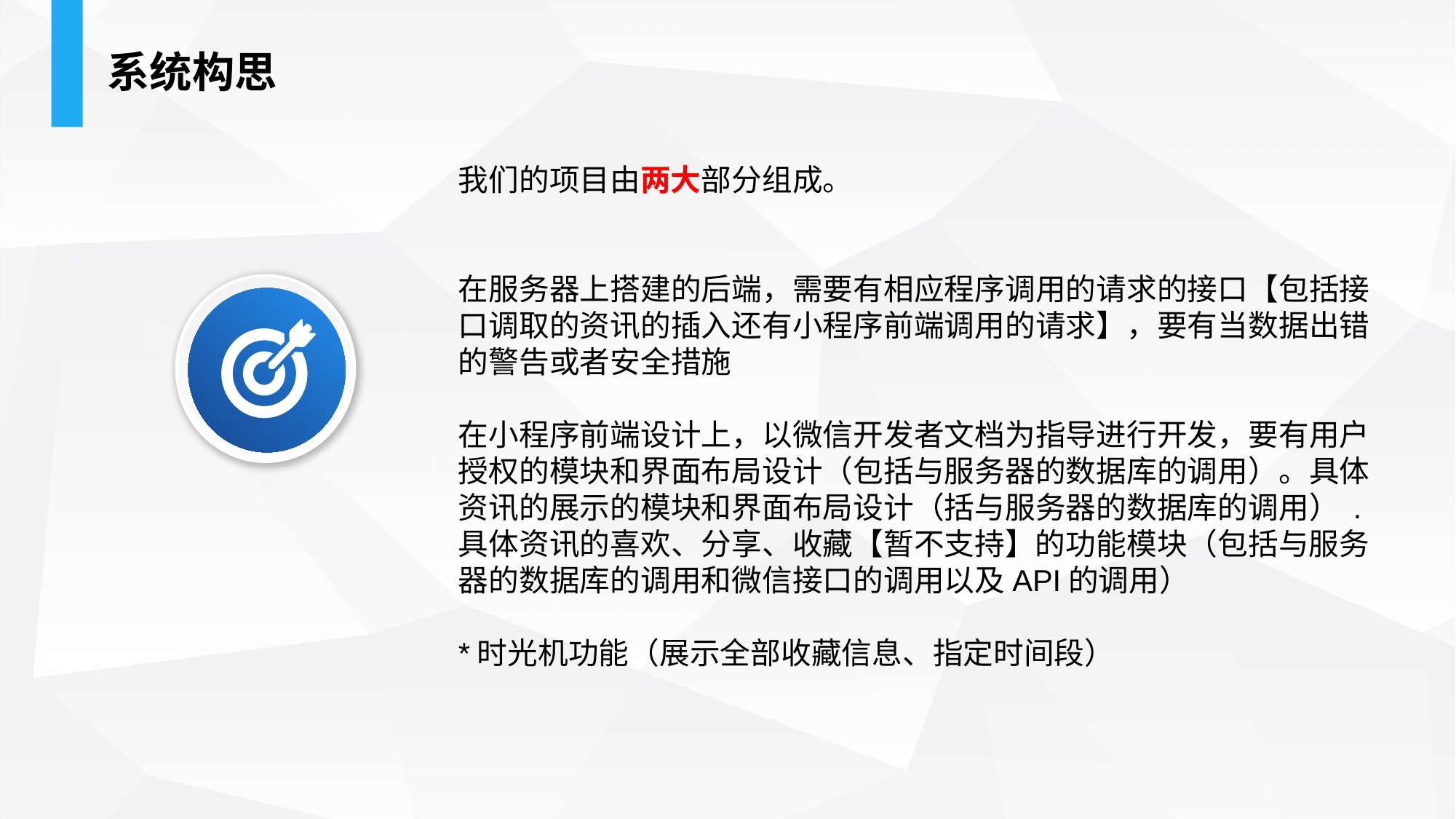

系统构思
我们的项目由两大部分组成。

在服务器上搭建的后端，需要有相应程序调用的请求的接口【包括接口调取的资讯的插入还有小程序前端调用的请求】，要有当数据出错的警告或者安全措施

在小程序前端设计上，以微信开发者文档为指导进行开发，要有用户授权的模块和界面布局设计（包括与服务器的数据库的调用）。具体资讯的展示的模块和界面布局设计（括与服务器的数据库的调用） . 具体资讯的喜欢、分享、收藏【暂不支持】的功能模块（包括与服务器的数据库的调用和微信接口的调用以及API的调用）

*时光机功能（展示全部收藏信息、指定时间段）